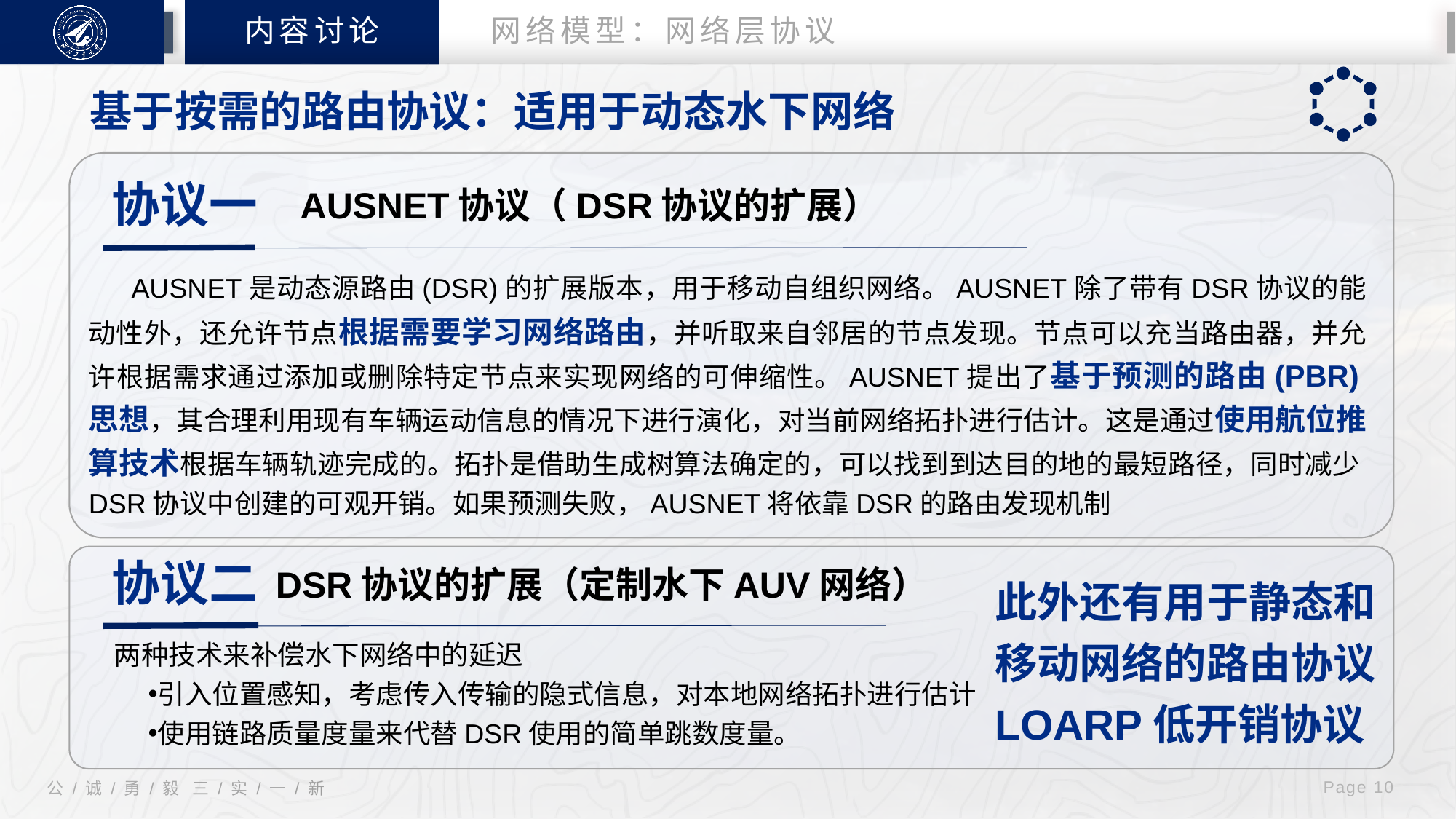

内容讨论
网络模型：网络层协议

基于按需的路由协议：适用于动态水下网络

协议一
AUSNET协议（DSR协议的扩展）
    AUSNET是动态源路由(DSR)的扩展版本，用于移动自组织网络。AUSNET除了带有DSR协议的能动性外，还允许节点根据需要学习网络路由，并听取来自邻居的节点发现。节点可以充当路由器，并允许根据需求通过添加或删除特定节点来实现网络的可伸缩性。AUSNET提出了基于预测的路由(PBR)思想，其合理利用现有车辆运动信息的情况下进行演化，对当前网络拓扑进行估计。这是通过使用航位推算技术根据车辆轨迹完成的。拓扑是借助生成树算法确定的，可以找到到达目的地的最短路径，同时减少DSR协议中创建的可观开销。如果预测失败，AUSNET将依靠DSR的路由发现机制

协议二
DSR协议的扩展（定制水下AUV网络）
此外还有用于静态和移动网络的路由协议
LOARP低开销协议
两种技术来补偿水下网络中的延迟
引入位置感知，考虑传入传输的隐式信息，对本地网络拓扑进行估计
使用链路质量度量来代替DSR使用的简单跳数度量。
  Page 10